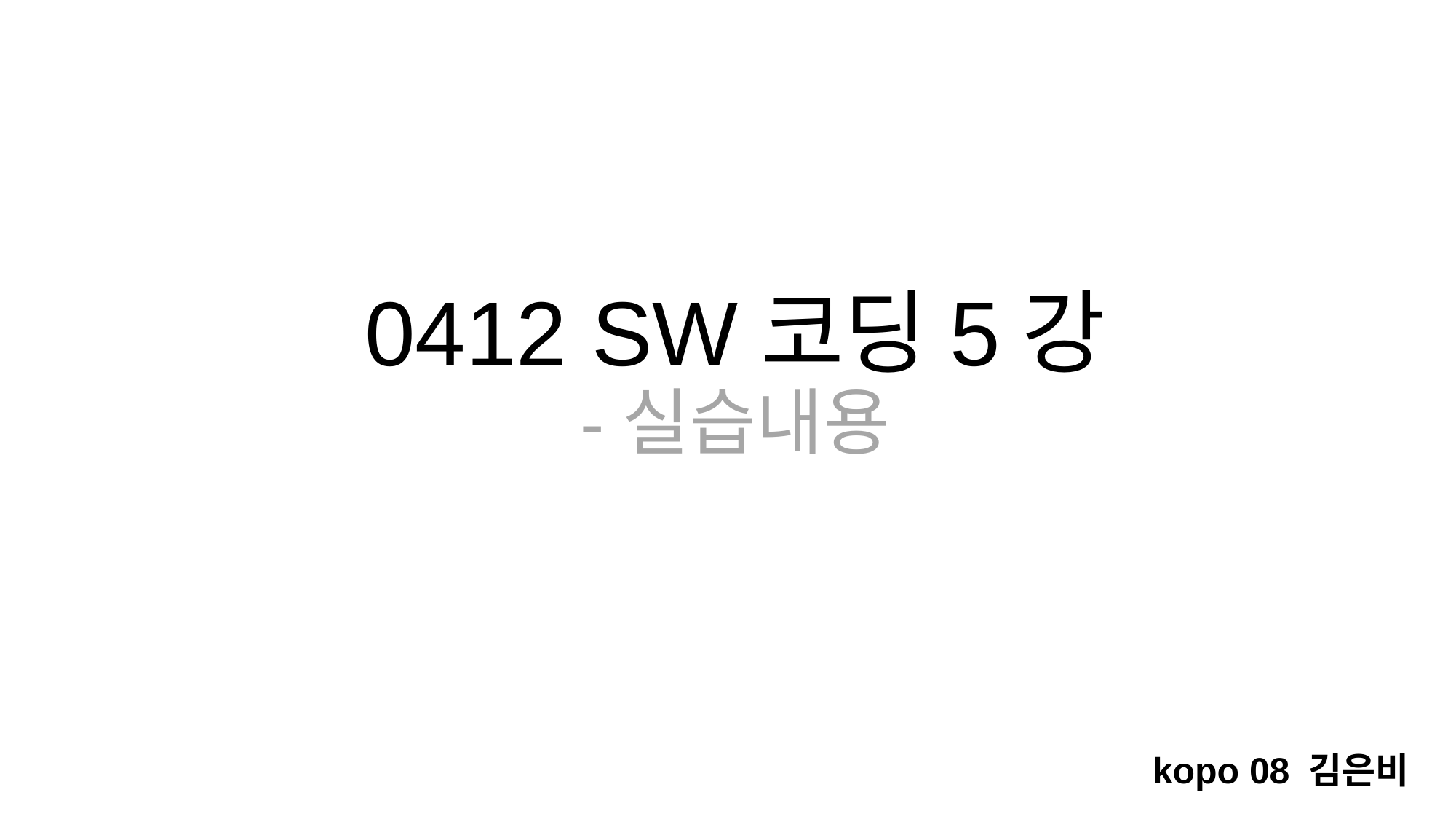

# 0412 SW코딩5강 -실습내용
kopo 08 김은비